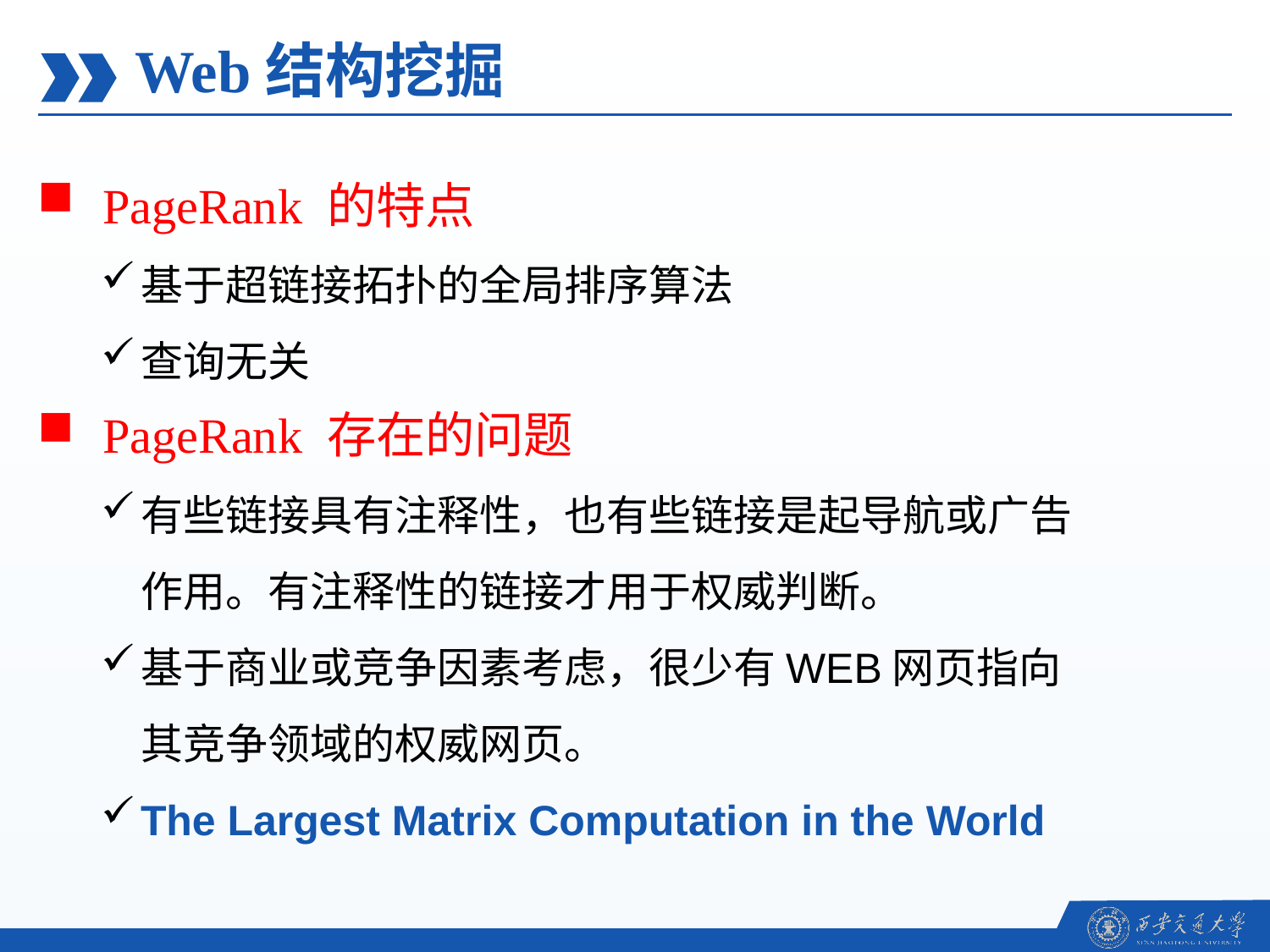

Web结构挖掘
PageRank 的特点
基于超链接拓扑的全局排序算法
查询无关

PageRank 存在的问题
有些链接具有注释性，也有些链接是起导航或广告作用。有注释性的链接才用于权威判断。
基于商业或竞争因素考虑，很少有WEB网页指向其竞争领域的权威网页。
The Largest Matrix Computation in the World